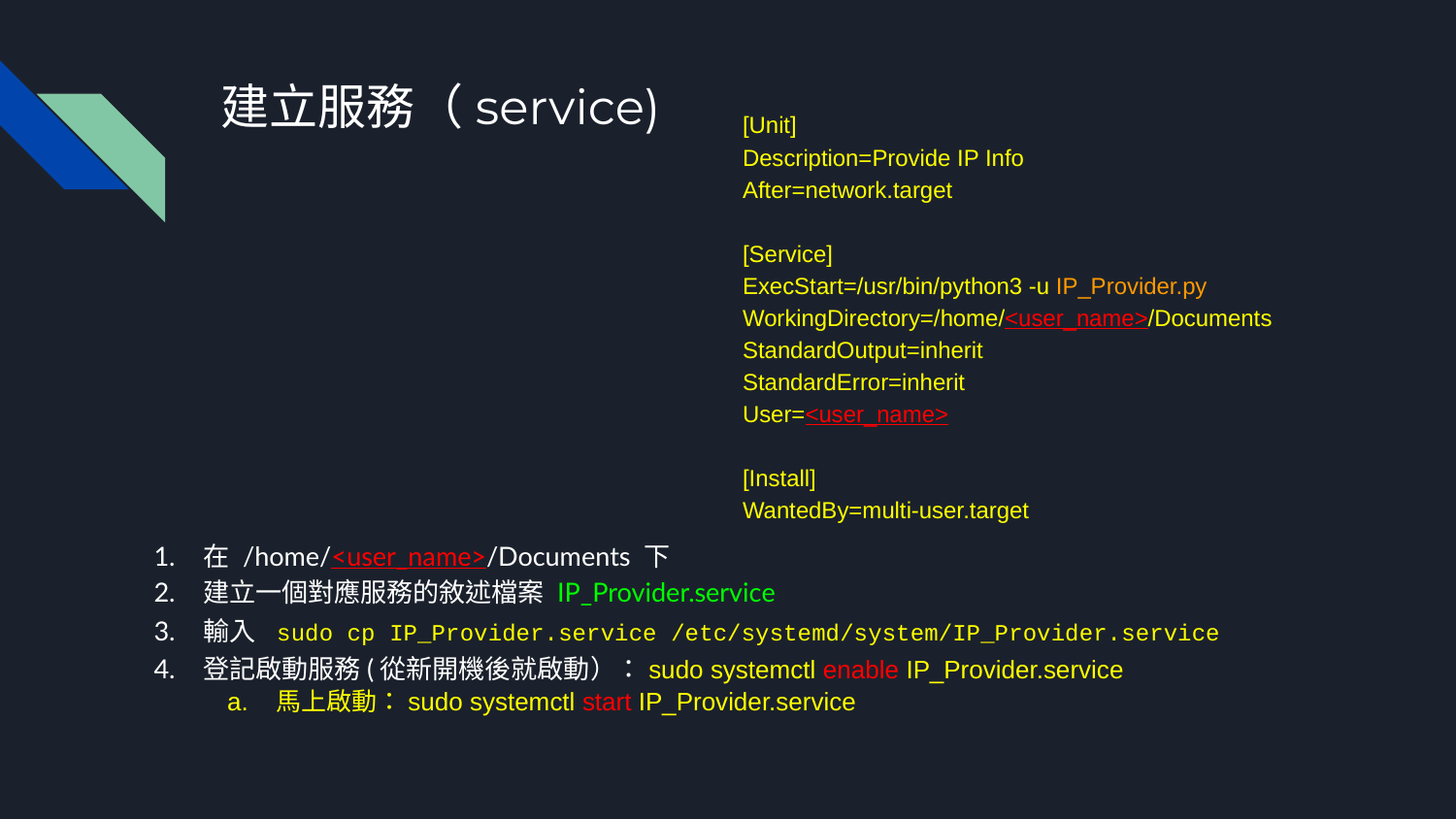

# 建立服務（service)
[Unit]
Description=Provide IP Info
After=network.target

[Service]
ExecStart=/usr/bin/python3 -u IP_Provider.py
WorkingDirectory=/home/<user_name>/Documents
StandardOutput=inherit
StandardError=inherit
User=<user_name>

[Install]
WantedBy=multi-user.target
在 /home/<user_name>/Documents 下
建立一個對應服務的敘述檔案 IP_Provider.service
輸入  sudo cp IP_Provider.service /etc/systemd/system/IP_Provider.service
登記啟動服務(從新開機後就啟動）：sudo systemctl enable IP_Provider.service
馬上啟動：sudo systemctl start IP_Provider.service